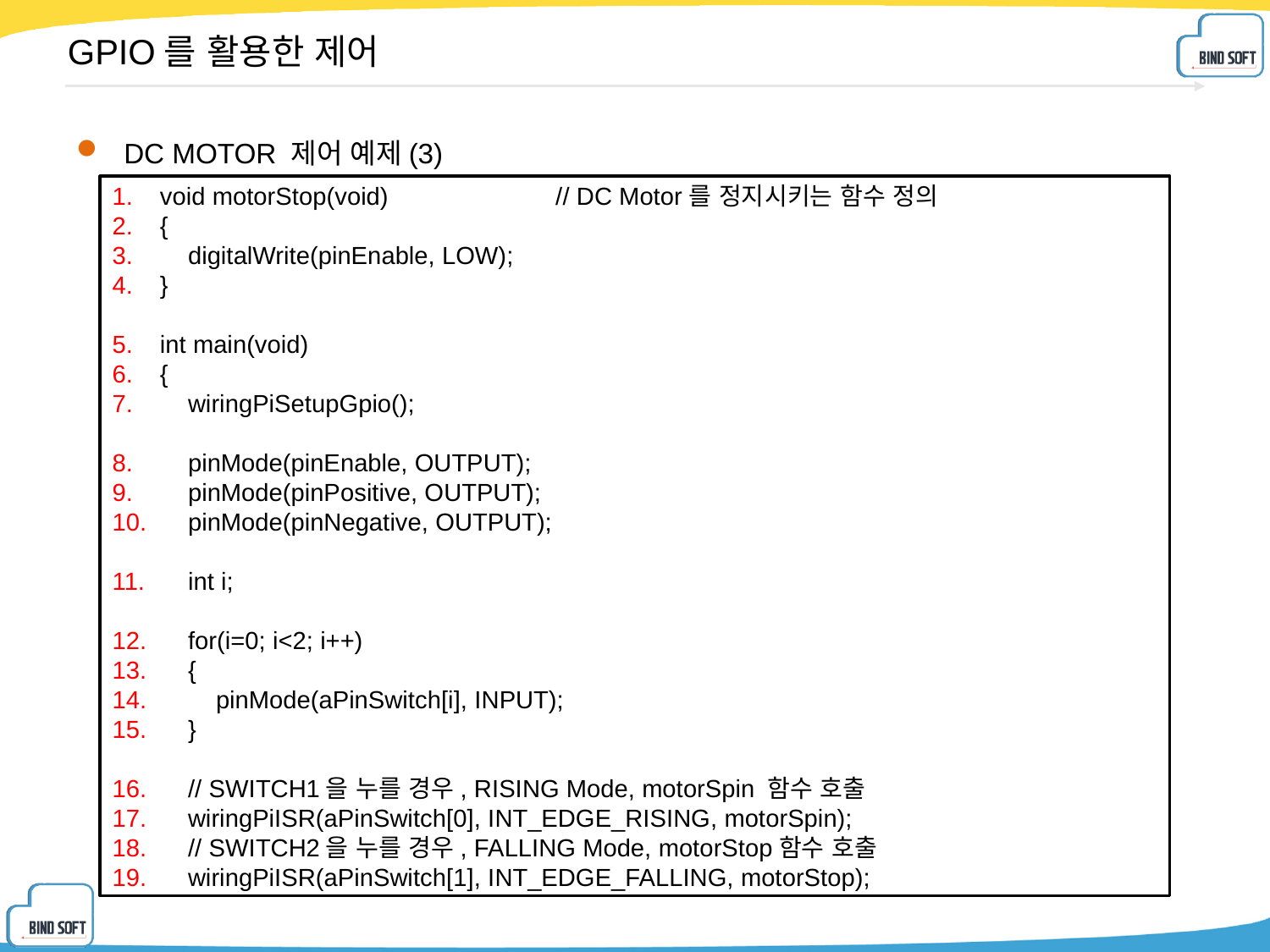

# GPIO를 활용한 제어
DC MOTOR 제어 예제(3)

void motorStop(void)                        // DC Motor를 정지시키는 함수 정의
{
    digitalWrite(pinEnable, LOW);
}

int main(void)
{
    wiringPiSetupGpio();

    pinMode(pinEnable, OUTPUT);
    pinMode(pinPositive, OUTPUT);
    pinMode(pinNegative, OUTPUT);

    int i;

    for(i=0; i<2; i++)
    {
        pinMode(aPinSwitch[i], INPUT);
    }

    // SWITCH1을 누를 경우, RISING Mode, motorSpin 함수 호출
    wiringPiISR(aPinSwitch[0], INT_EDGE_RISING, motorSpin);
    // SWITCH2을 누를 경우, FALLING Mode, motorStop함수 호출
    wiringPiISR(aPinSwitch[1], INT_EDGE_FALLING, motorStop);